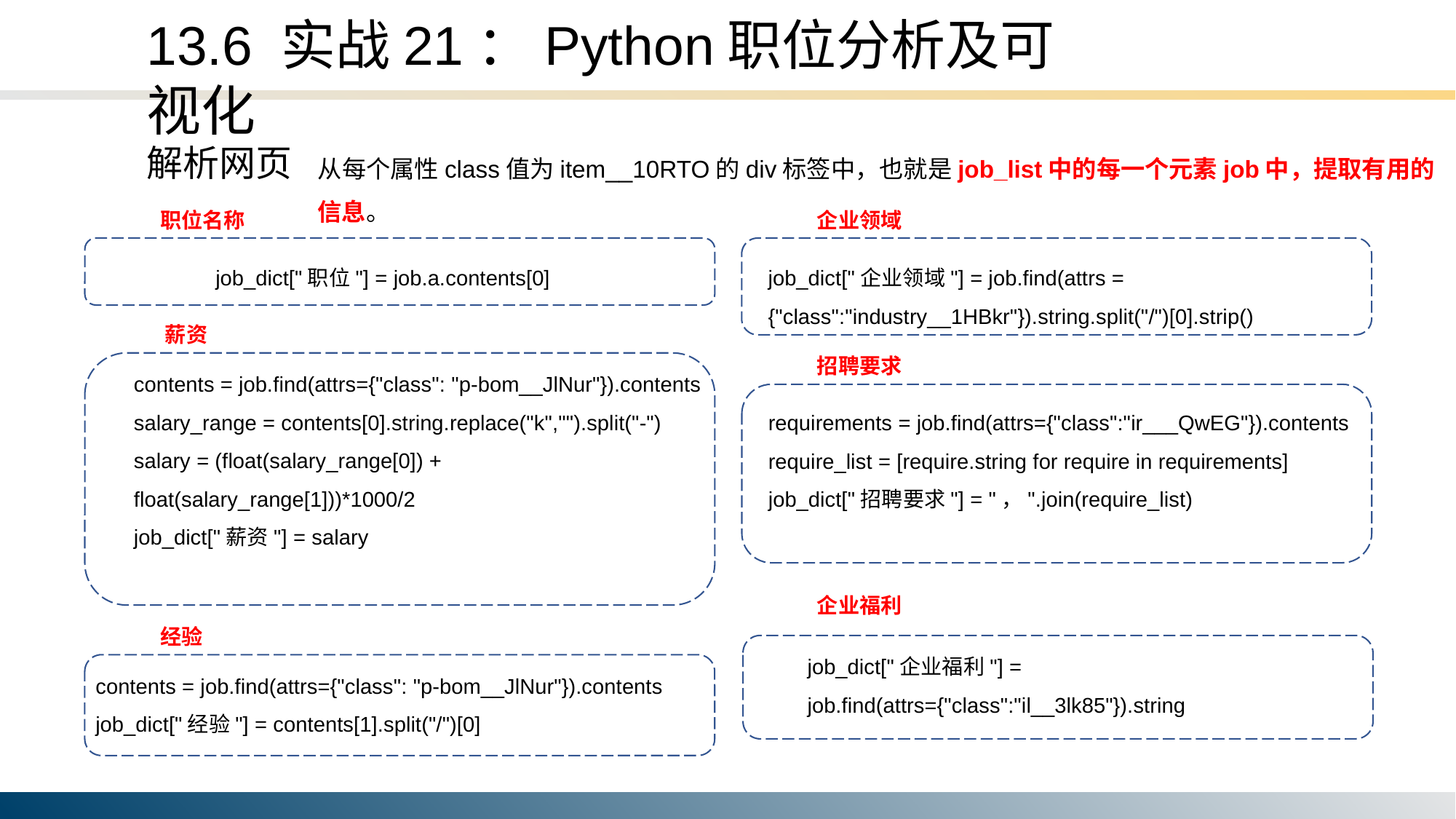

13.6 实战21：Python职位分析及可视化
从每个属性class值为item__10RTO的div标签中，也就是job_list中的每一个元素job中，提取有用的信息。
解析网页
职位名称
企业领域

job_dict["职位"] = job.a.contents[0]
job_dict["企业领域"] = job.find(attrs = {"class":"industry__1HBkr"}).string.split("/")[0].strip()
薪资
招聘要求

contents = job.find(attrs={"class": "p-bom__JlNur"}).contents
salary_range = contents[0].string.replace("k","").split("-")
salary = (float(salary_range[0]) + float(salary_range[1]))*1000/2
job_dict["薪资"] = salary

requirements = job.find(attrs={"class":"ir___QwEG"}).contents
require_list = [require.string for require in requirements]
job_dict["招聘要求"] = "，".join(require_list)
企业福利
经验

job_dict["企业福利"] = job.find(attrs={"class":"il__3lk85"}).string
contents = job.find(attrs={"class": "p-bom__JlNur"}).contents
job_dict["经验"] = contents[1].split("/")[0]